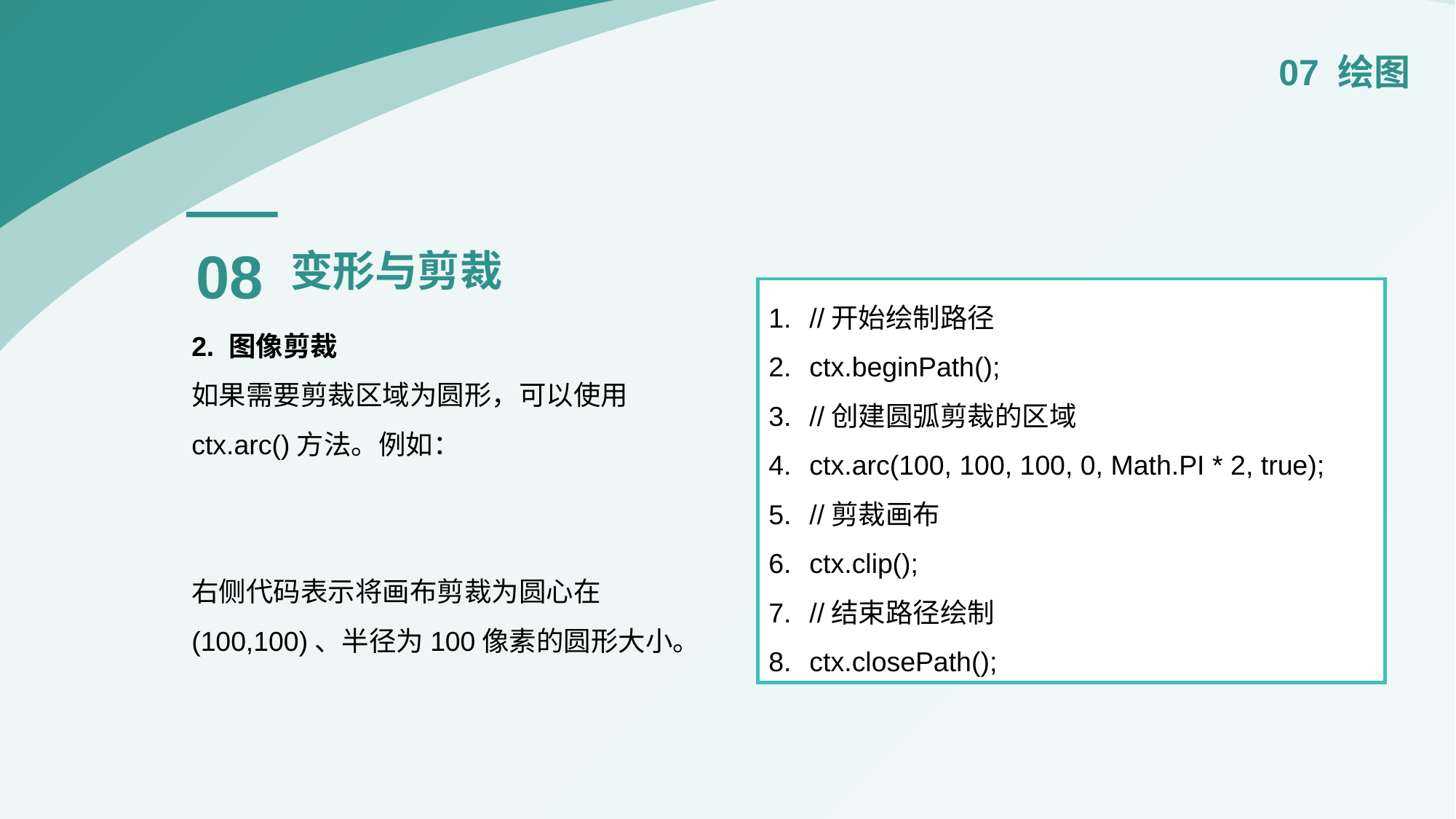

07 绘图
08

变形与剪裁
//开始绘制路径
ctx.beginPath();
//创建圆弧剪裁的区域
ctx.arc(100, 100, 100, 0, Math.PI * 2, true);
//剪裁画布
ctx.clip();
//结束路径绘制
ctx.closePath();
2. 图像剪裁
如果需要剪裁区域为圆形，可以使用ctx.arc()方法。例如：

右侧代码表示将画布剪裁为圆心在(100,100)、半径为100像素的圆形大小。